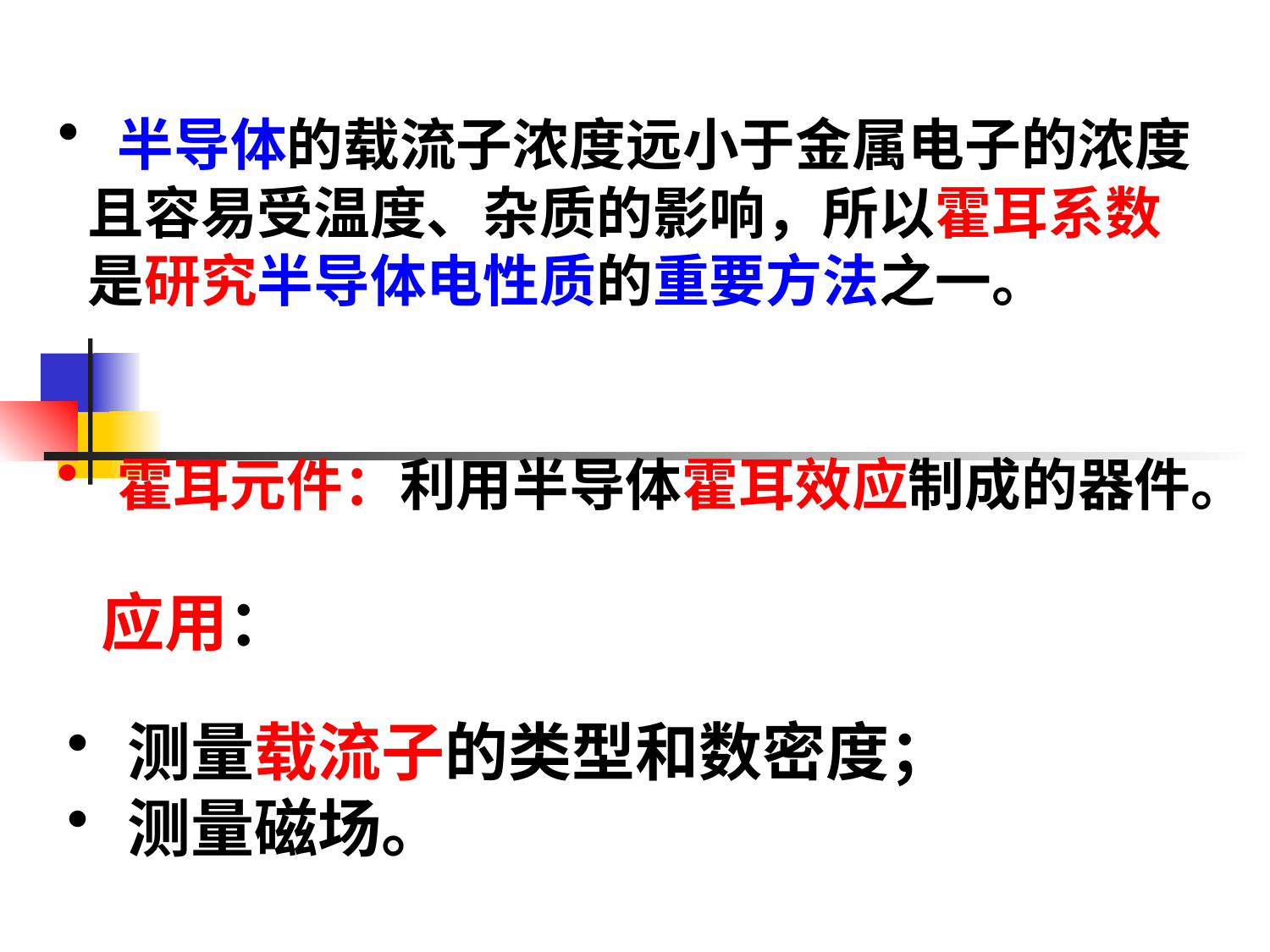

# 半导体的载流子浓度远小于金属电子的浓度且容易受温度、杂质的影响，所以霍耳系数是研究半导体电性质的重要方法之一。
 霍耳元件：利用半导体霍耳效应制成的器件。
 应用：
 测量载流子的类型和数密度；
 测量磁场。